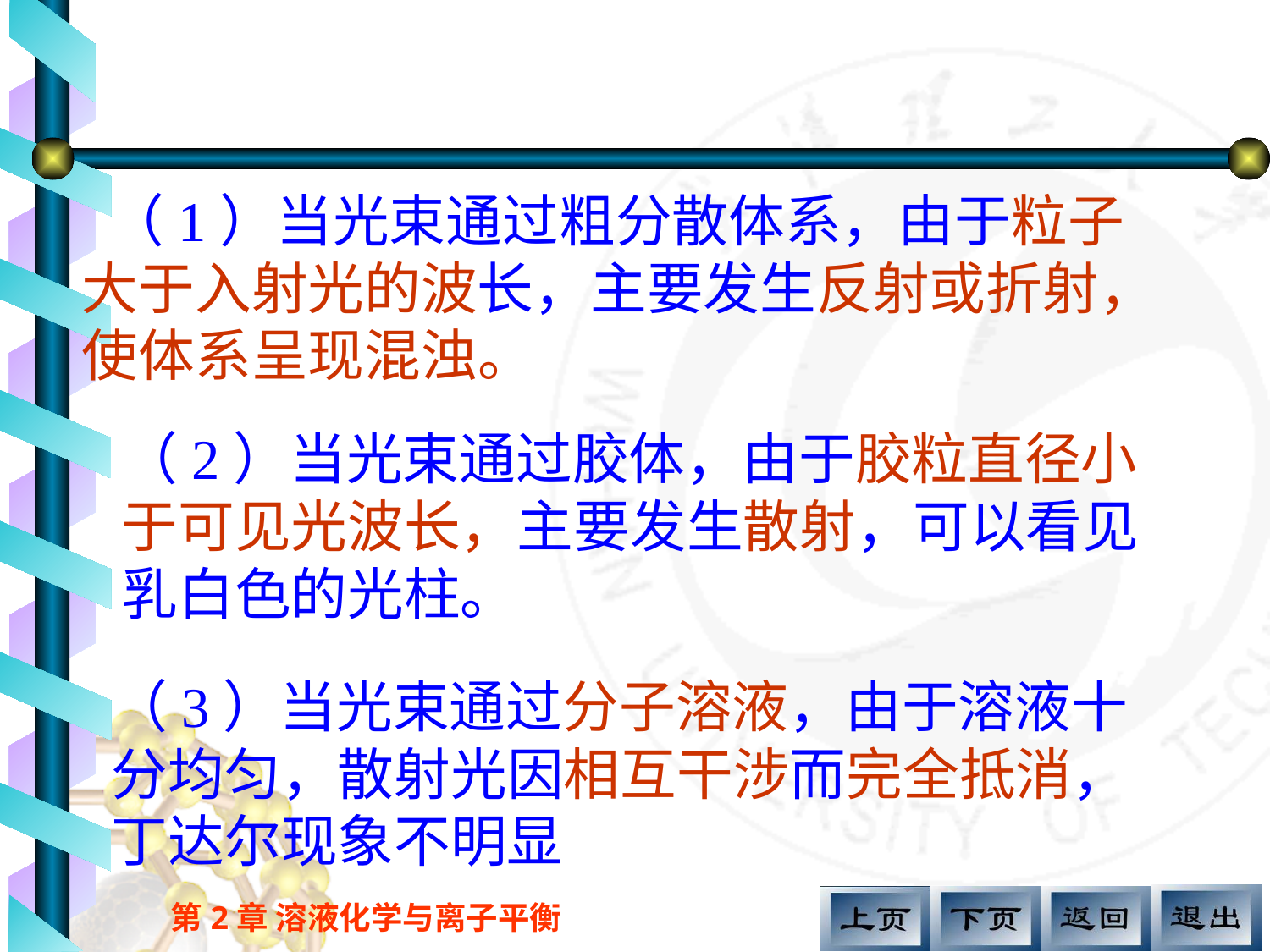

（1）当光束通过粗分散体系，由于粒子大于入射光的波长，主要发生反射或折射，使体系呈现混浊。
（2）当光束通过胶体，由于胶粒直径小于可见光波长，主要发生散射，可以看见乳白色的光柱。
（3）当光束通过分子溶液，由于溶液十分均匀，散射光因相互干涉而完全抵消，丁达尔现象不明显